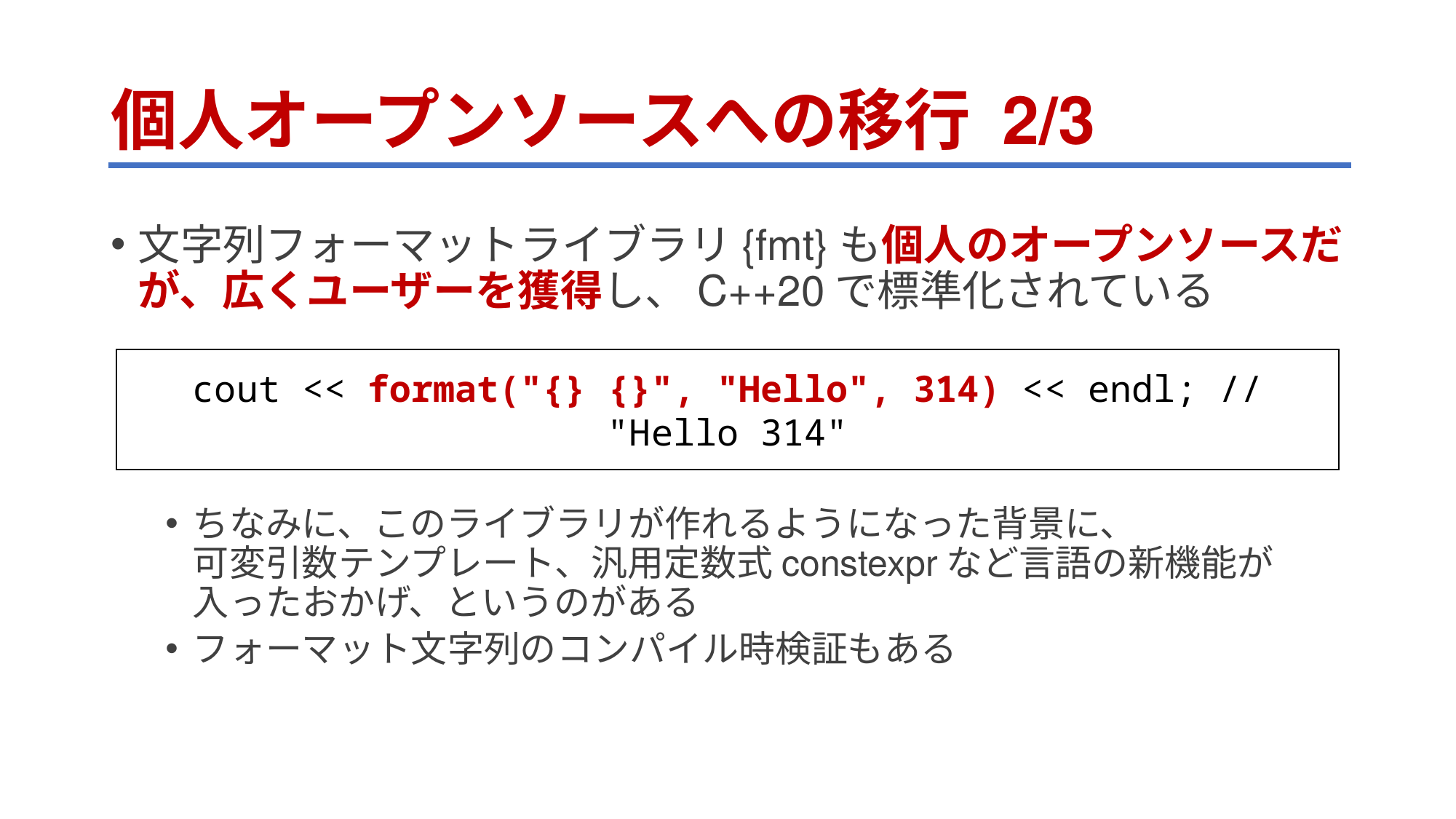

# 個人オープンソースへの移行 2/3
文字列フォーマットライブラリ{fmt}も個人のオープンソースだが、広くユーザーを獲得し、C++20で標準化されている

ちなみに、このライブラリが作れるようになった背景に、
可変引数テンプレート、汎用定数式constexprなど言語の新機能が入ったおかげ、というのがある
フォーマット文字列のコンパイル時検証もある
cout << format("{} {}", "Hello", 314) << endl; // "Hello 314"